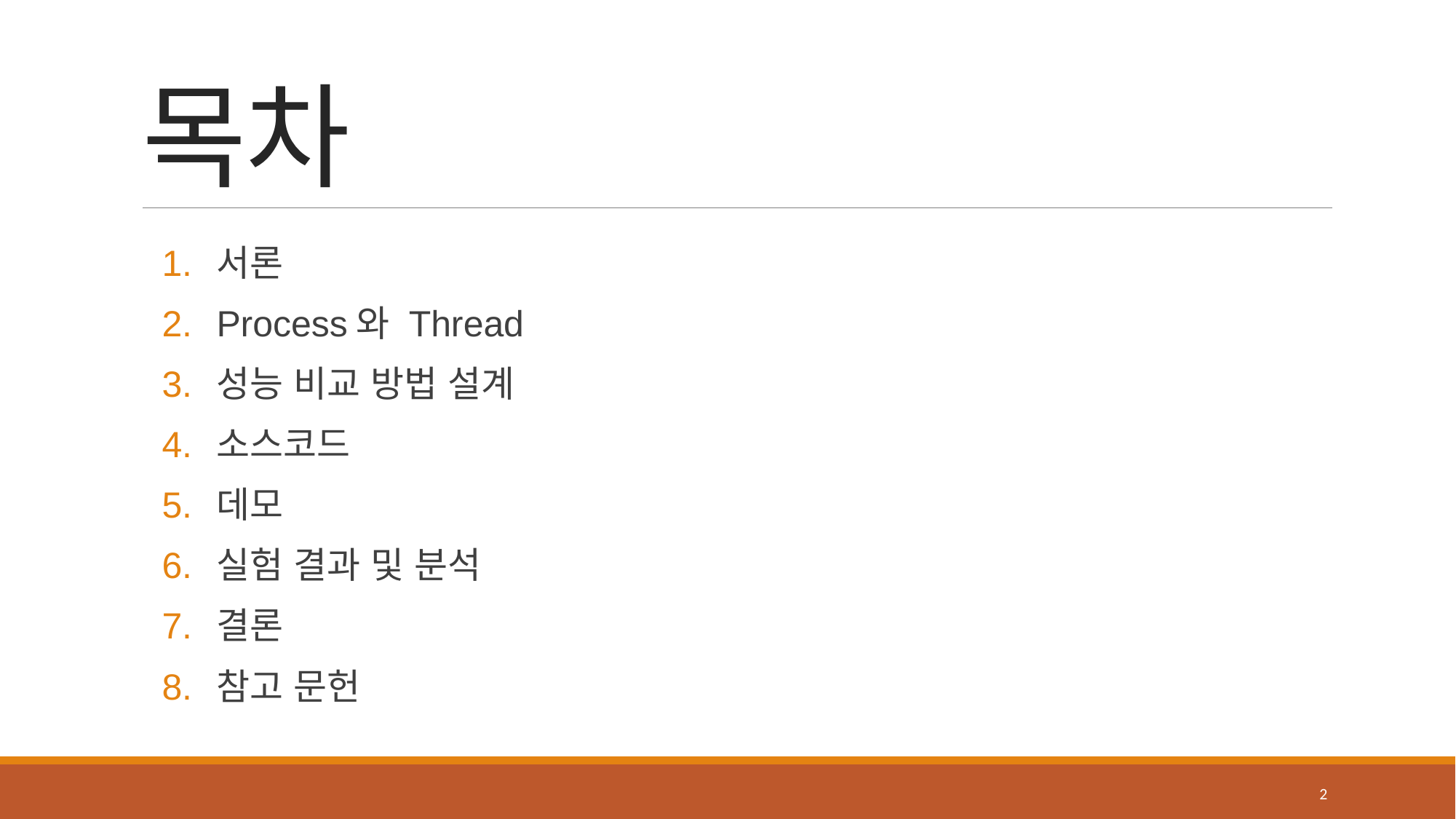

# 목차
서론
Process와 Thread
성능 비교 방법 설계
소스코드
데모
실험 결과 및 분석
결론
참고 문헌
2